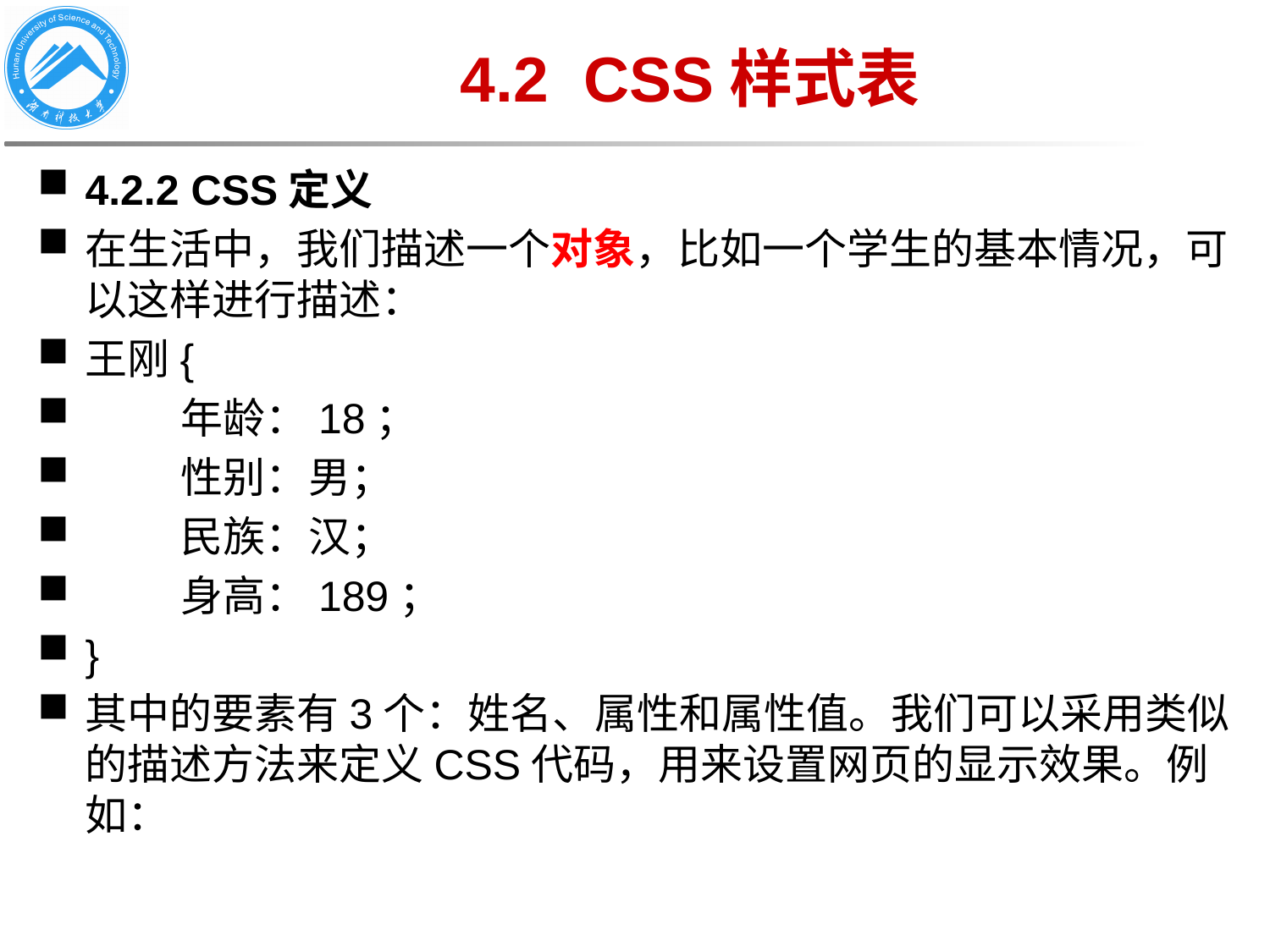

# 4.2  CSS样式表
4.2.2 CSS定义
在生活中，我们描述一个对象，比如一个学生的基本情况，可以这样进行描述：
王刚{
         年龄：18；
         性别：男；
         民族：汉；
         身高：189；
}
其中的要素有3个：姓名、属性和属性值。我们可以采用类似的描述方法来定义CSS代码，用来设置网页的显示效果。例如：